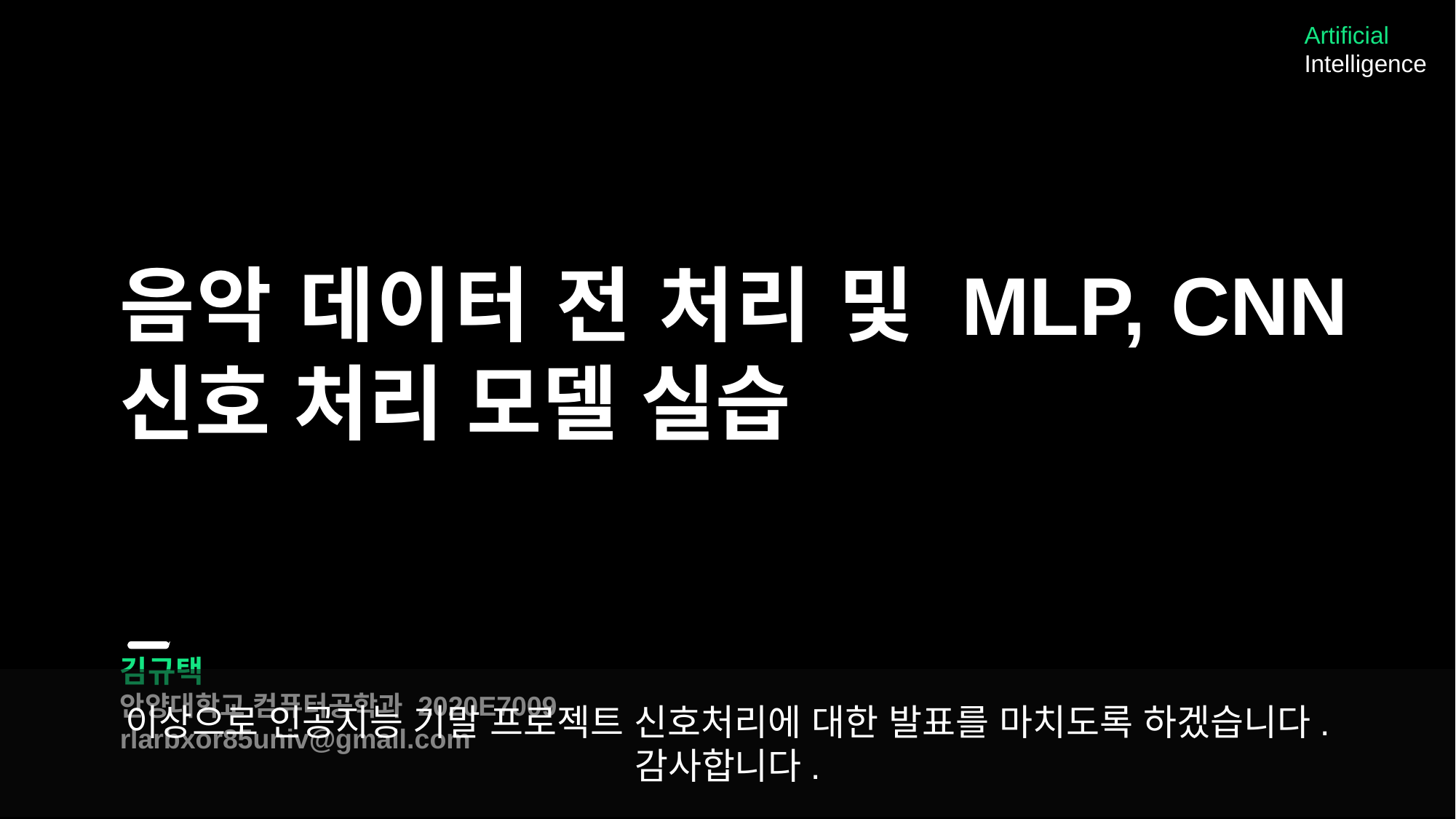

Artificial
Intelligence
음악 데이터 전 처리 및 MLP, CNN 신호 처리 모델 실습
김규택
안양대학교 컴퓨터공학과 2020E7009
rlarbxor85univ@gmail.com

이상으로 인공지능 기말 프로젝트 신호처리에 대한 발표를 마치도록 하겠습니다.
감사합니다.